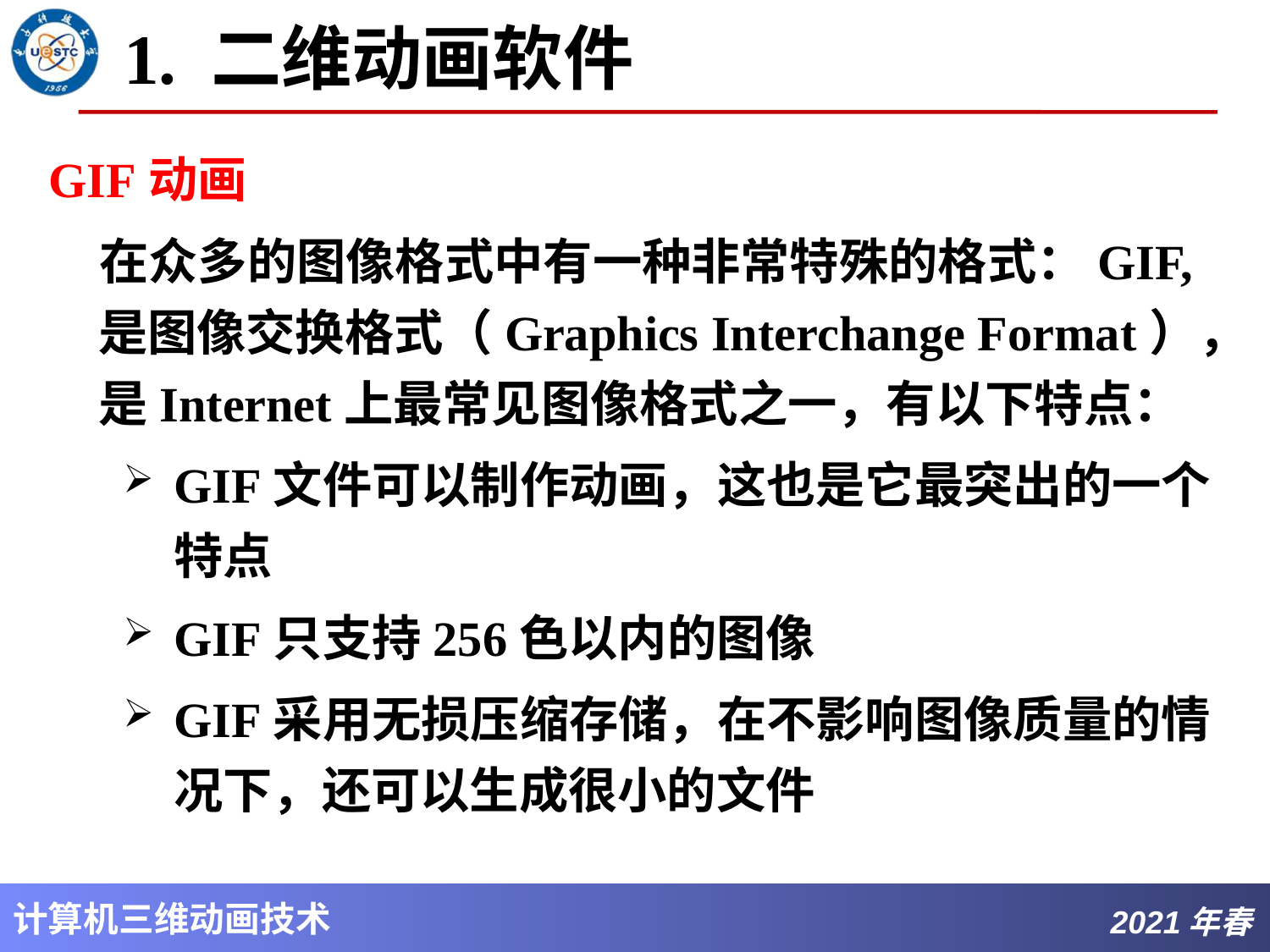

# 1. 二维动画软件
GIF动画
在众多的图像格式中有一种非常特殊的格式：GIF, 是图像交换格式（Graphics Interchange Format），是Internet上最常见图像格式之一，有以下特点：
GIF文件可以制作动画，这也是它最突出的一个特点
GIF只支持256色以内的图像
GIF采用无损压缩存储，在不影响图像质量的情况下，还可以生成很小的文件